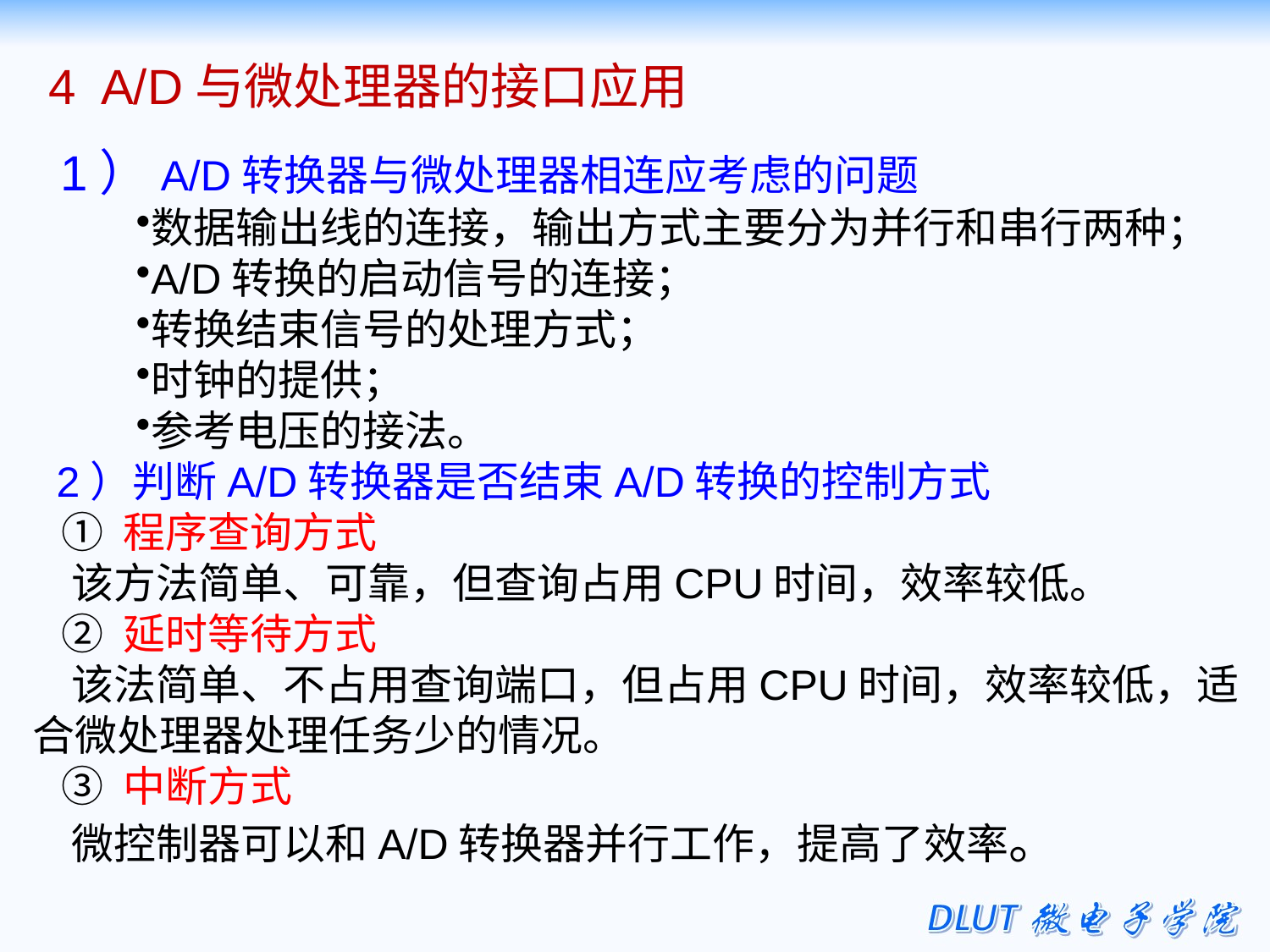

4  A/D与微处理器的接口应用
  1）A/D转换器与微处理器相连应考虑的问题
数据输出线的连接，输出方式主要分为并行和串行两种；
A/D转换的启动信号的连接；
转换结束信号的处理方式；
时钟的提供；
参考电压的接法。
  2）判断A/D转换器是否结束A/D转换的控制方式
   ① 程序查询方式
   该方法简单、可靠，但查询占用CPU时间，效率较低。
   ② 延时等待方式
   该法简单、不占用查询端口，但占用CPU时间，效率较低，适合微处理器处理任务少的情况。
   ③ 中断方式
   微控制器可以和A/D转换器并行工作，提高了效率。